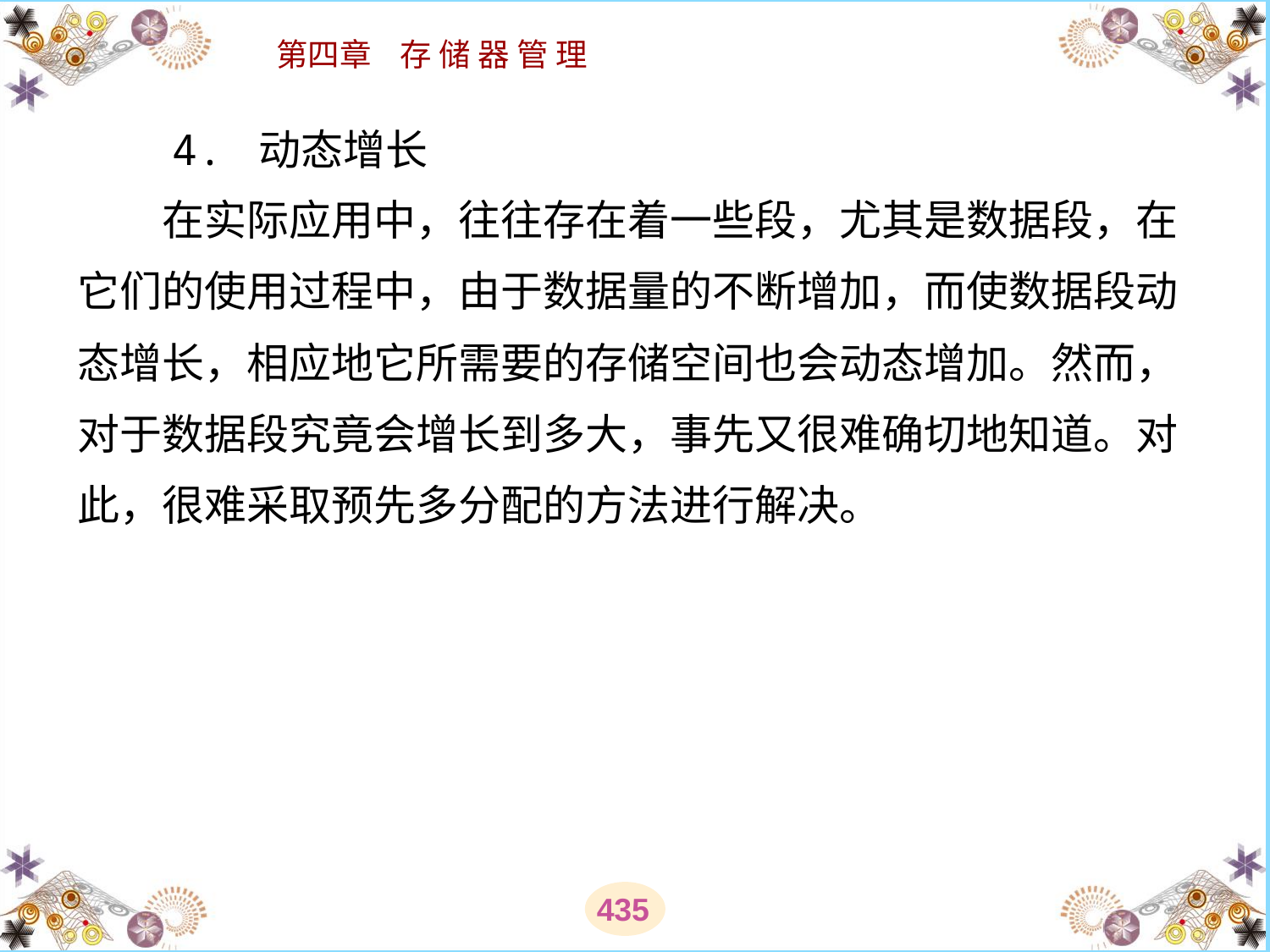

# 4. 动态增长 　　在实际应用中，往往存在着一些段，尤其是数据段，在它们的使用过程中，由于数据量的不断增加，而使数据段动态增长，相应地它所需要的存储空间也会动态增加。然而，对于数据段究竟会增长到多大，事先又很难确切地知道。对此，很难采取预先多分配的方法进行解决。